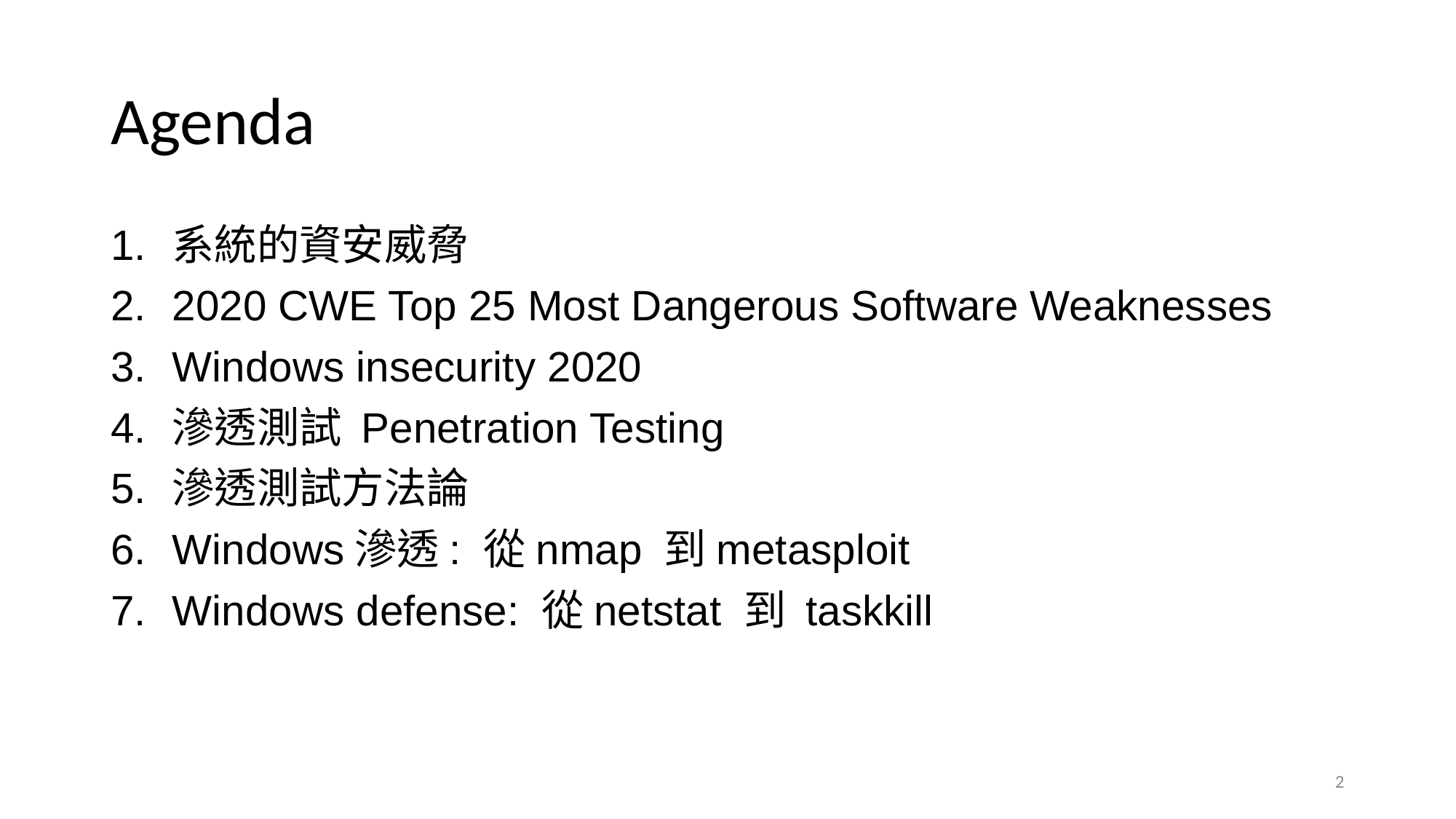

# Agenda
系統的資安威脅
2020 CWE Top 25 Most Dangerous Software Weaknesses
Windows insecurity 2020
滲透測試 Penetration Testing
滲透測試方法論
Windows滲透: 從nmap 到metasploit
Windows defense: 從netstat 到 taskkill

2